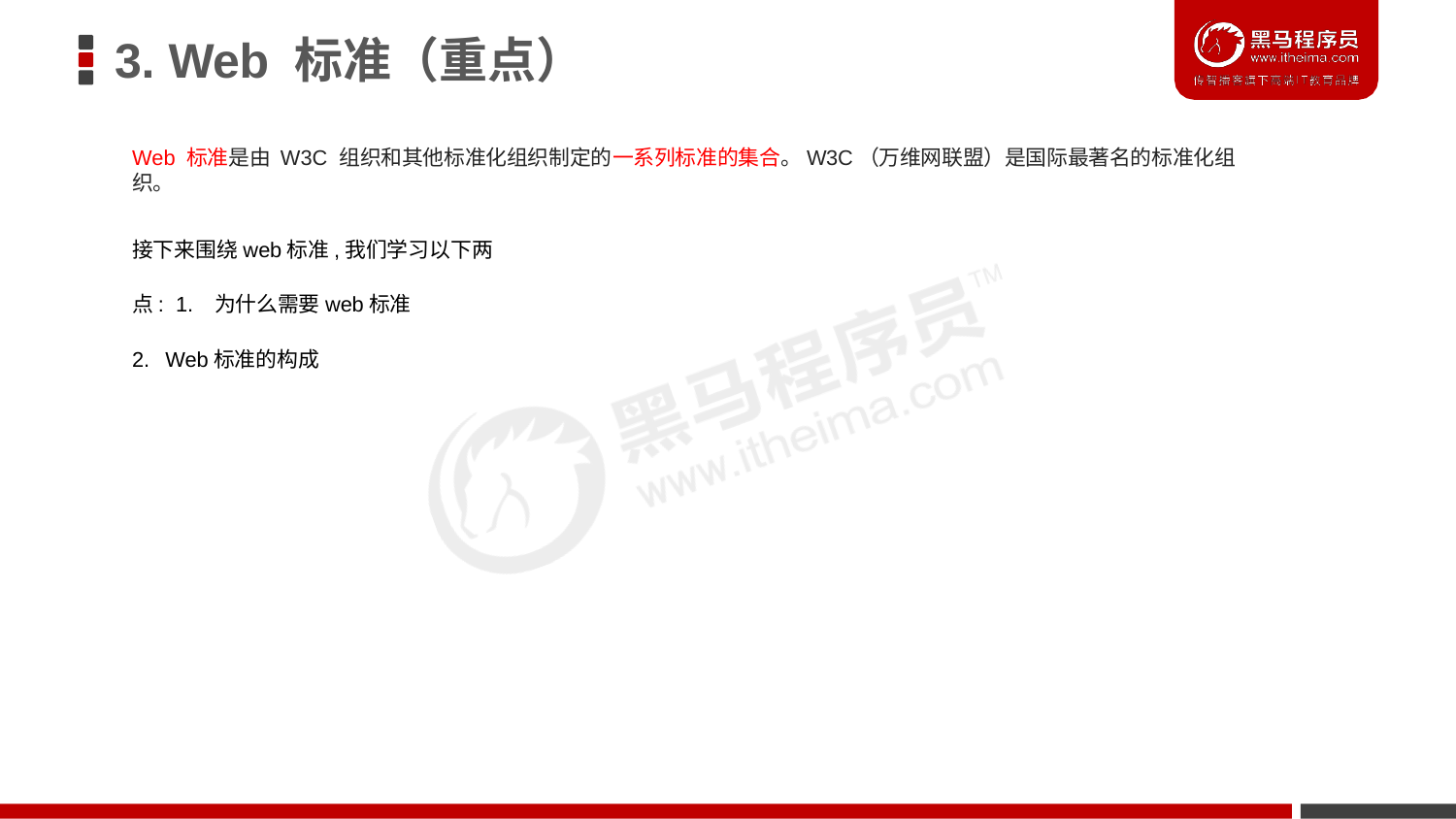

# 3. Web 标准（重点）
Web 标准是由 W3C 组织和其他标准化组织制定的一系列标准的集合。W3C（万维网联盟）是国际最著名的标准化组织。
接下来围绕web标准,我们学习以下两点:  1.  为什么需要web标准

2.  Web标准的构成